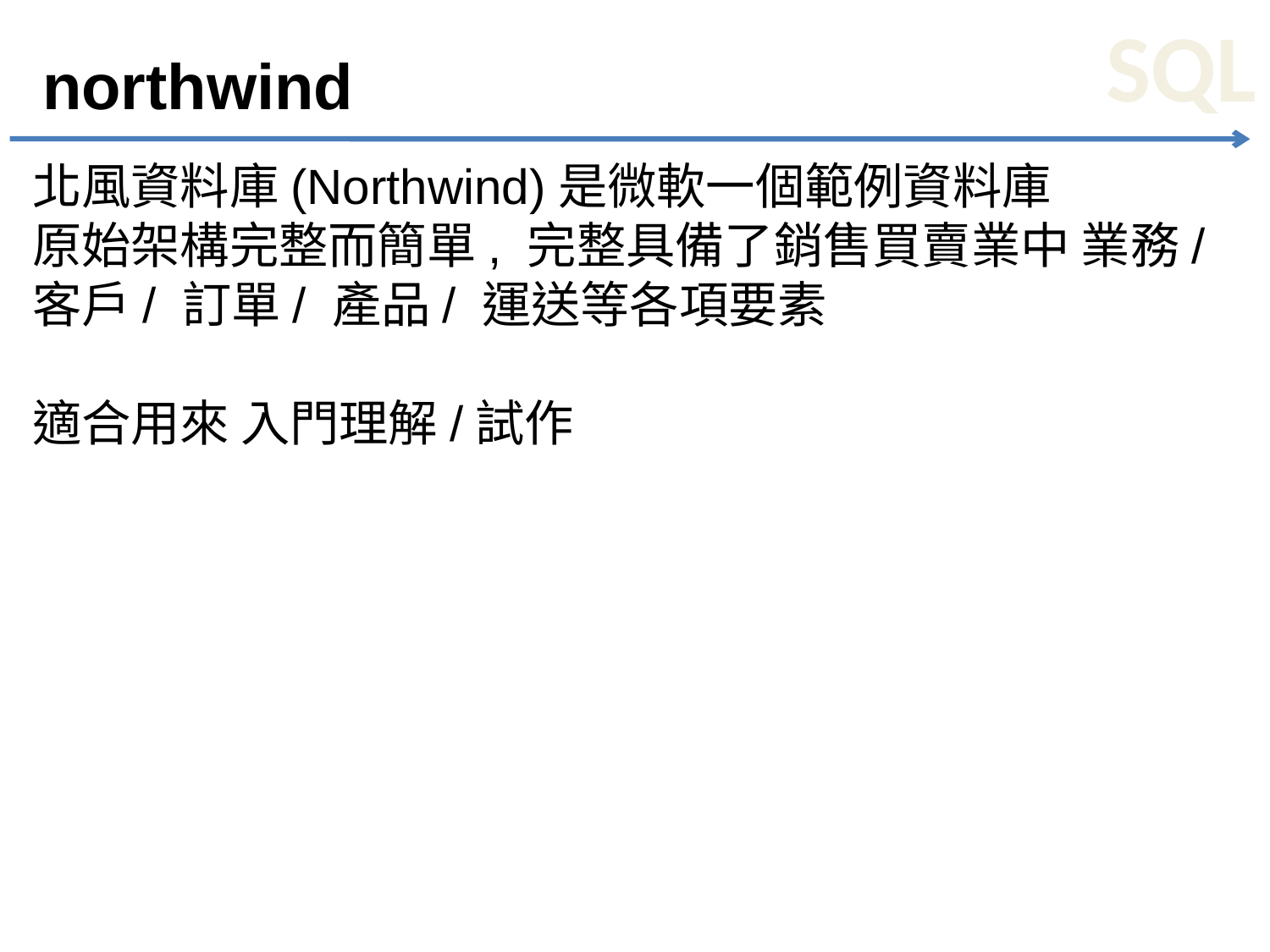

# northwind
北風資料庫(Northwind)是微軟一個範例資料庫
原始架構完整而簡單, 完整具備了銷售買賣業中 業務/ 客戶/ 訂單/ 產品/ 運送等各項要素

適合用來 入門理解/試作